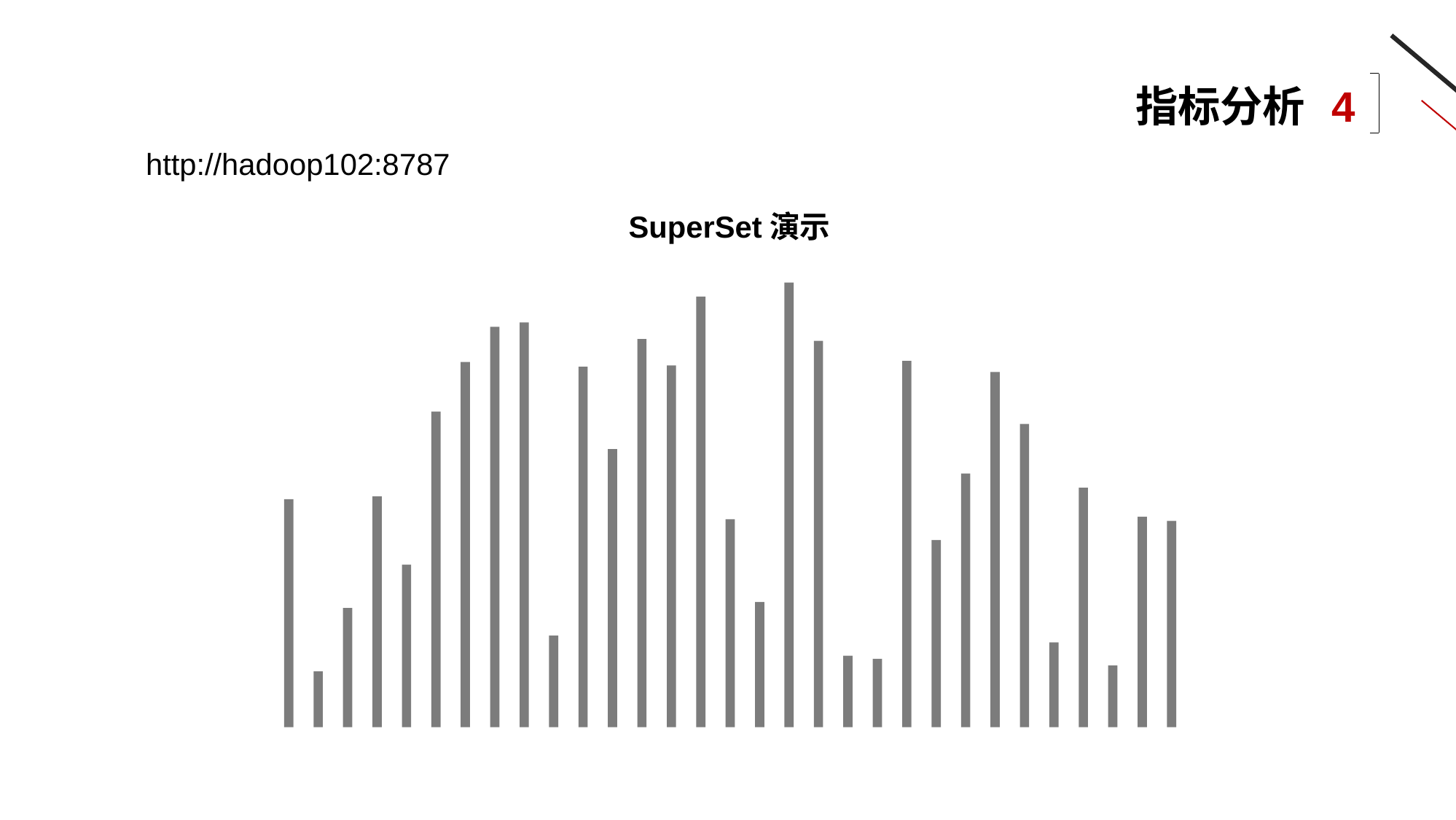

指标分析  4
http://hadoop102:8787
SuperSet演示

### Chart

| Category | 系列 1 |
|---|---|
| 1/1/13 | 5.029759 |
| 1/2/13 | 1.232219 |
| 1/3/13 | 2.627324 |
| 1/4/13 | 5.093148 |
| 1/5/13 | 3.585477 |
| 1/6/13 | 6.95971 |
| 1/7/13 | 8.054777 |
| 1/8/13 | 8.831566 |
| 1/9/13 | 8.924393 |
| 1/10/13 | 2.023876 |
| 1/11/13 | 7.951722 |
| 1/12/13 | 6.131584 |
| 1/13/13 | 8.558515 |
| 1/14/13 | 7.979795 |
| 1/15/13 | 9.498674 |
| 1/16/13 | 4.584756 |
| 1/17/13 | 2.761448 |
| 1/18/13 | 9.808274 |
| 1/19/13 | 8.520369 |
| 1/20/13 | 1.575437 |
| 1/21/13 | 1.507277 |
| 1/22/13 | 8.078052 |
| 1/23/13 | 4.127565 |
| 1/24/13 | 5.593932 |
| 1/25/13 | 7.832416 |
| 1/26/13 | 6.689022 |
| 1/27/13 | 1.869237 |
| 1/28/13 | 5.281578 |
| 1/29/13 | 1.364582 |
| 1/30/13 | 4.643247 |
| 1/31/13 | 4.549651 |